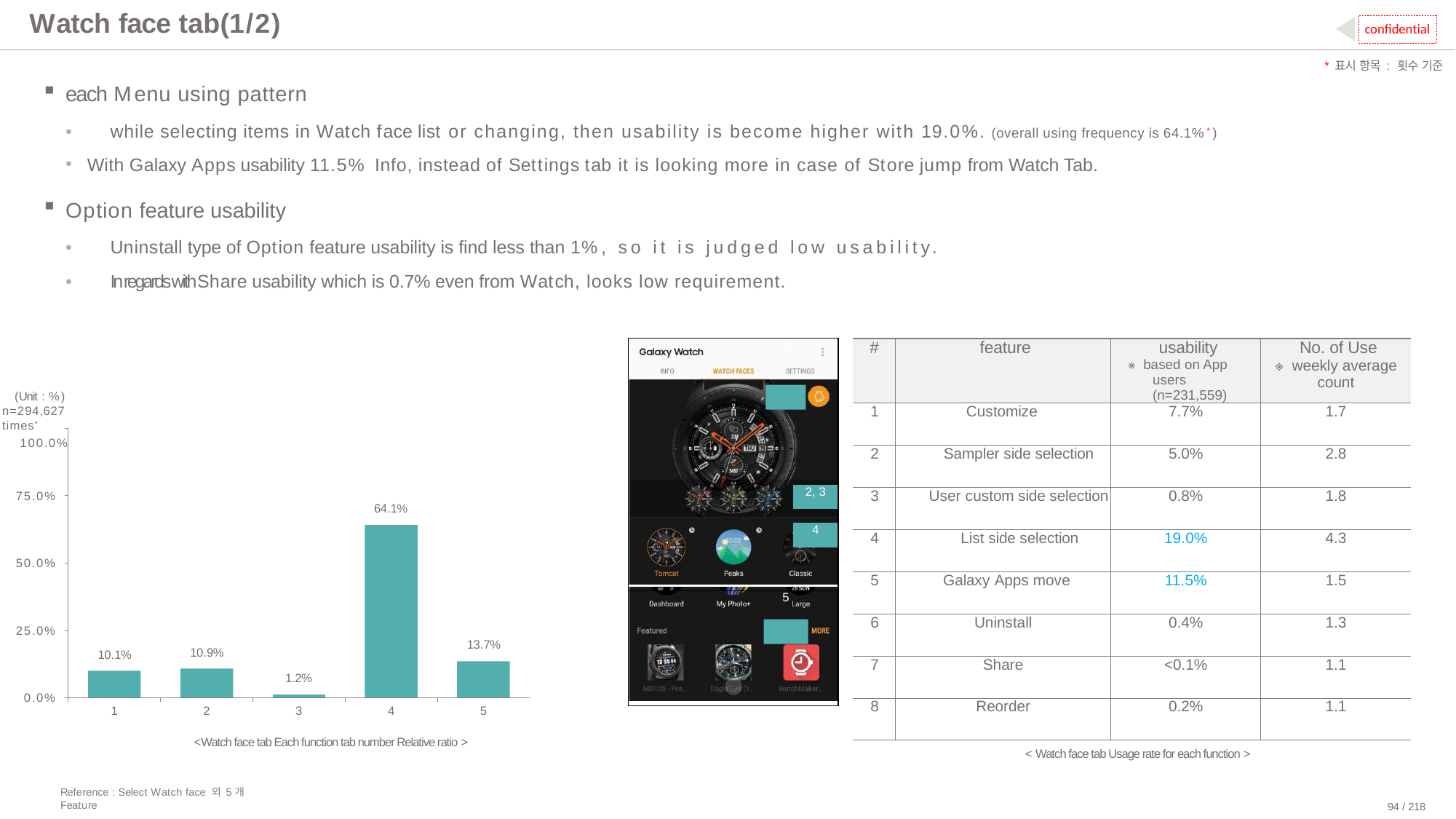

# Watch face tab(1/2)

confidential
*표시 항목 : 횟수 기준

each Menu using pattern

•	while selecting items in Watch face list or changing, then usability is become higher with 19.0%. (overall using frequency is 64.1%*)

With Galaxy Apps usability 11.5% Info, instead of Settings tab it is looking more in case of Store jump from Watch Tab.

Option feature usability

•	Uninstall type of Option feature usability is find less than 1%, so it is judged low usability.

•	In regards with Share usability which is 0.7% even from Watch, looks low requirement.
| 1 |  |
| --- | --- |
|  | 2, 3 |
|  |  |
|  | 4 |
|  |  |
| 5 |  |
| # | feature | usability ※ based on App users (n=231,559) | No. of Use ※ weekly average count |
| --- | --- | --- | --- |
| 1 | Customize | 7.7% | 1.7 |
| 2 | Sampler side selection | 5.0% | 2.8 |
| 3 | User custom side selection | 0.8% | 1.8 |
| 4 | List side selection | 19.0% | 4.3 |
| 5 | Galaxy Apps move | 11.5% | 1.5 |
| 6 | Uninstall | 0.4% | 1.3 |
| 7 | Share | <0.1% | 1.1 |
| 8 | Reorder | 0.2% | 1.1 |

(Unit : %) n=294,627 times*
100.0%

75.0%
64.1%

50.0%

25.0%

13.7%
10.9%
10.1%

1.2%
0.0%

1
2
3
4
5
<Watch face tab Each function tab number Relative ratio >
< Watch face tab Usage rate for each function >
Reference : Select Watch face 외 5개 Feature
94 / 218